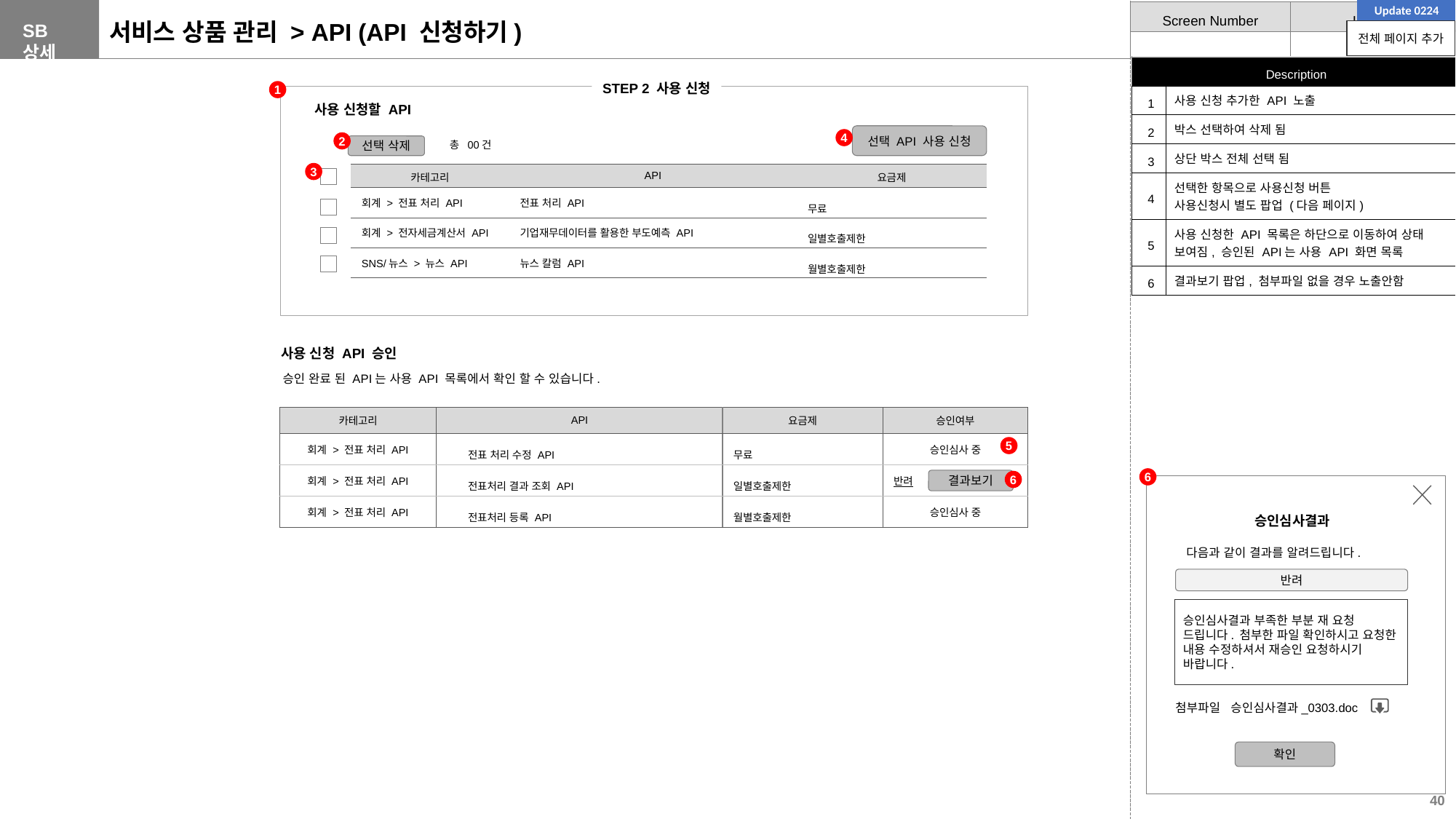

Update 0224
# 서비스 상품 관리 > API (API 신청하기)
전체 페이지 추가
| Description |  |
| --- | --- |
| 1 | 사용 신청 추가한 API 노출 |
| 2 | 박스 선택하여 삭제 됨 |
| 3 | 상단 박스 전체 선택 됨 |
| 4 | 선택한 항목으로 사용신청 버튼 사용신청시 별도 팝업 (다음 페이지) |
| 5 | 사용 신청한 API 목록은 하단으로 이동하여 상태 보여짐, 승인된 API는 사용 API 화면 목록 |
| 6 | 결과보기 팝업, 첨부파일 없을 경우 노출안함 |
STEP 2 사용 신청
1

사용 신청할 API
선택 API 사용 신청
4
2
총  00건
선택 삭제
3
| 카테고리 | API | 요금제 |
| --- | --- | --- |
| 회계 > 전표 처리 API | 전표 처리 API | 무료 |
| 회계 > 전자세금계산서 API | 기업재무데이터를 활용한 부도예측 API | 일별호출제한 |
| SNS/뉴스 > 뉴스 API | 뉴스 칼럼 API | 월별호출제한 |

사용 신청 API 승인
승인 완료 된 API는 사용 API 목록에서 확인 할 수 있습니다.
| 카테고리 | API | 요금제 | 승인여부 |
| --- | --- | --- | --- |
| 회계 > 전표 처리 API | 전표 처리 수정 API | 무료 | 승인심사 중 |
| 회계 > 전표 처리 API | 전표처리 결과 조회 API | 일별호출제한 | 반려 |
| 회계 > 전표 처리 API | 전표처리 등록 API | 월별호출제한 | 승인심사 중 |
5
6
결과보기
6

승인심사결과
다음과 같이 결과를 알려드립니다.
반려
승인심사결과 부족한 부분 재 요청 드립니다. 첨부한 파일 확인하시고 요청한 내용 수정하셔서 재승인 요청하시기 바랍니다.
첨부파일   승인심사결과_0303.doc

확인